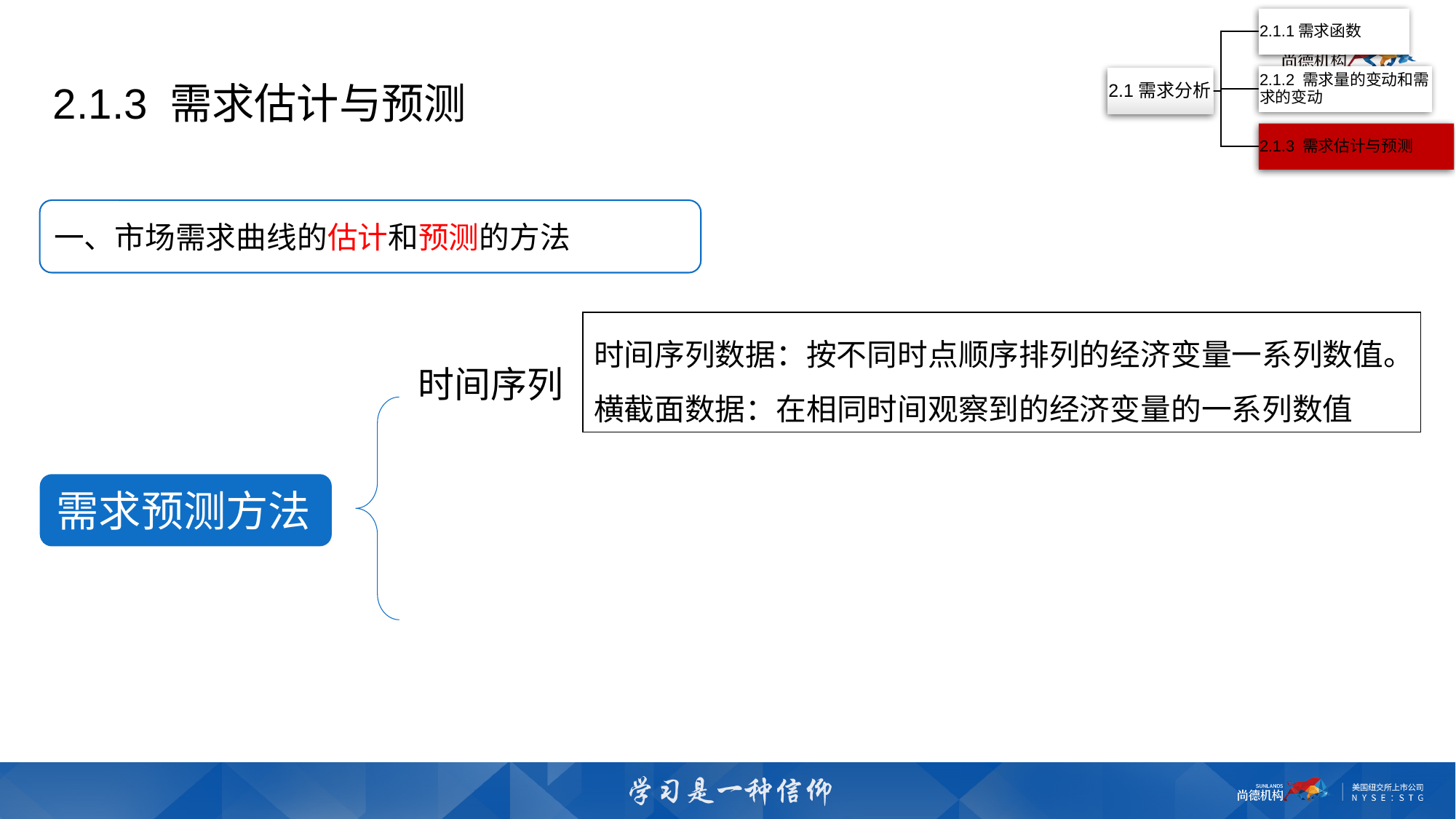

2.1需求分析
2.1.1需求函数
2.1.2 需求量的变动和需求的变动
2.1.3 需求估计与预测
2.1.3 需求估计与预测
一、市场需求曲线的估计和预测的方法
时间序列数据：按不同时点顺序排列的经济变量一系列数值。
横截面数据：在相同时间观察到的经济变量的一系列数值
时间序列

需求预测方法